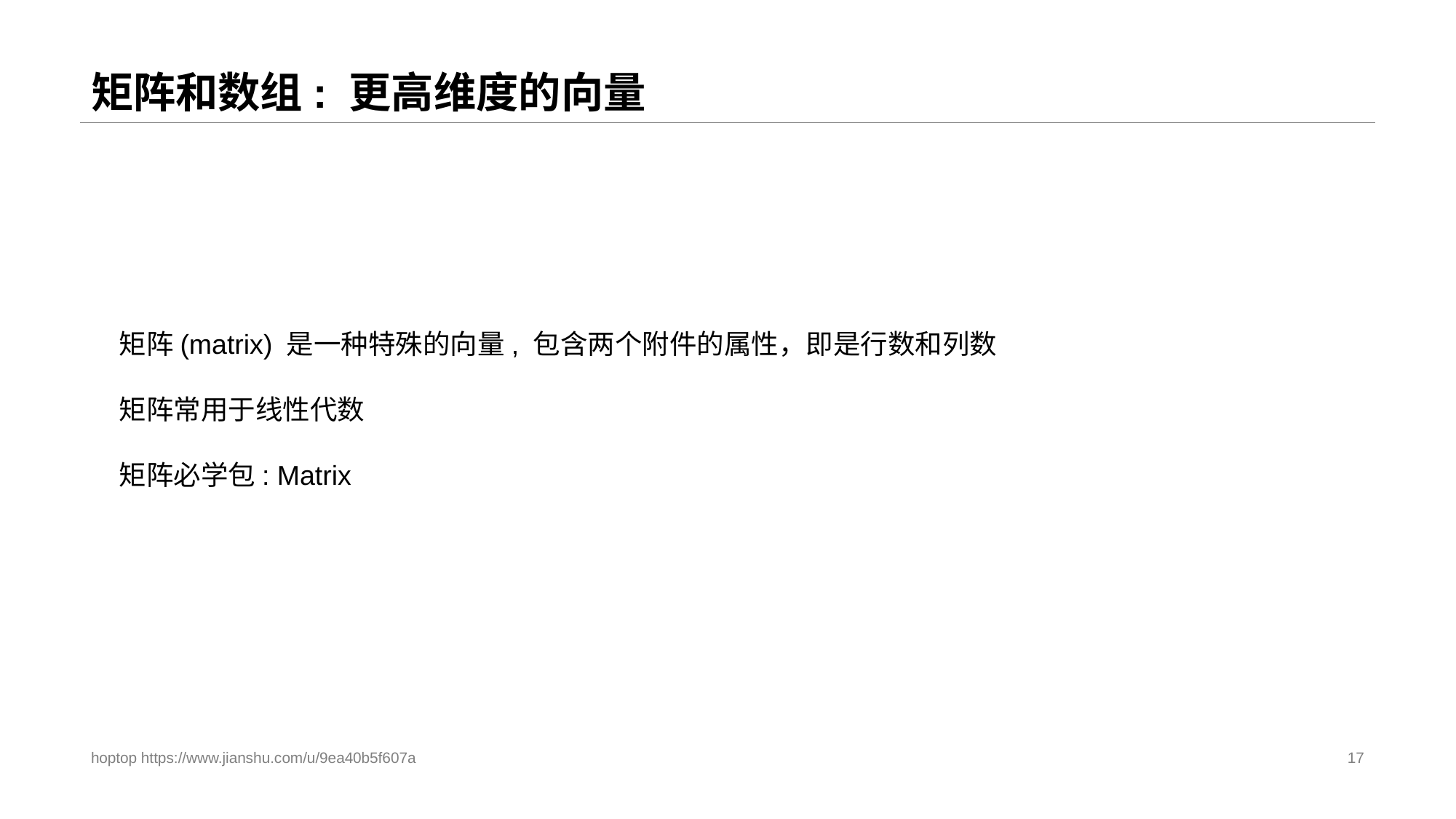

# 矩阵和数组: 更高维度的向量
矩阵(matrix) 是一种特殊的向量, 包含两个附件的属性，即是行数和列数

矩阵常用于线性代数

矩阵必学包: Matrix
hoptop https://www.jianshu.com/u/9ea40b5f607a
17